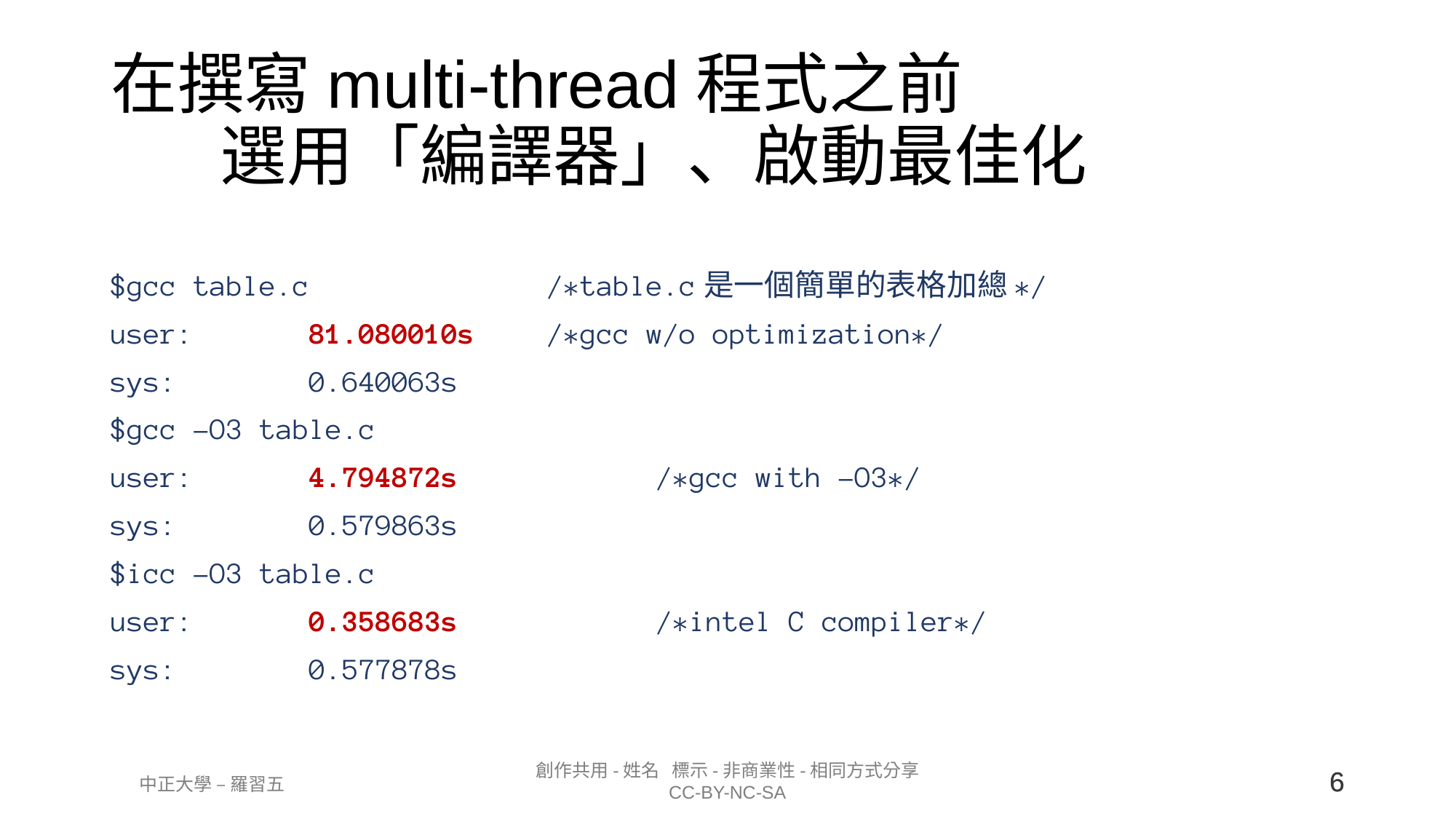

# 在撰寫multi-thread程式之前 選用「編譯器」、啟動最佳化
$gcc table.c			/*table.c是一個簡單的表格加總*/
user:       81.080010s	/*gcc w/o optimization*/
sys:        0.640063s
$gcc -O3 table.c
user:       4.794872s		/*gcc with -O3*/
sys:        0.579863s
$icc -O3 table.c
user:       0.358683s		/*intel C compiler*/
sys:        0.577878s